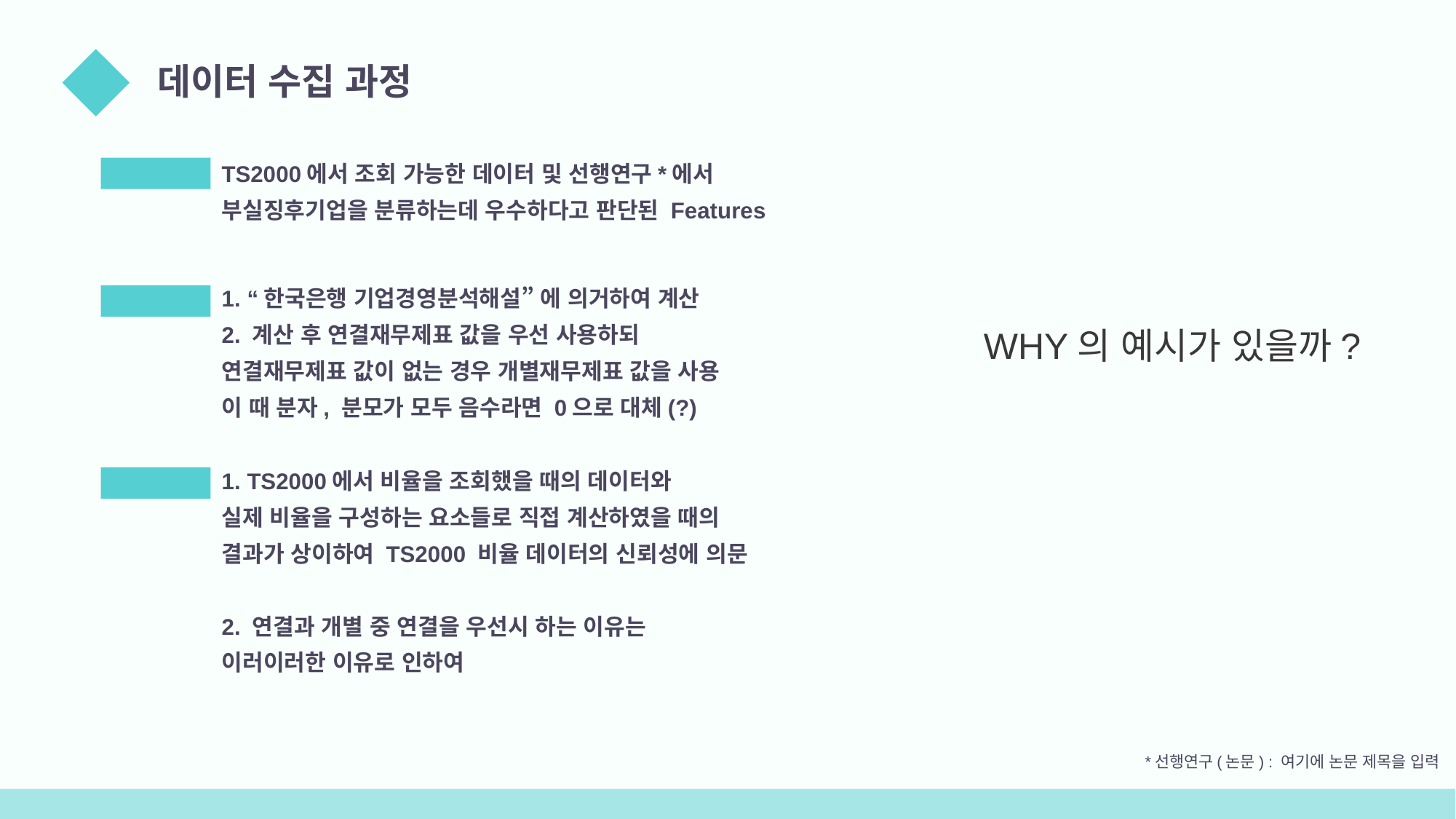

데이터 수집 과정
02
TS2000에서 조회 가능한 데이터 및 선행연구*에서
부실징후기업을 분류하는데 우수하다고 판단된 Features
WHAT
WHY의 예시가 있을까?
1. “한국은행 기업경영분석해설” 에 의거하여 계산
2. 계산 후 연결재무제표 값을 우선 사용하되
연결재무제표 값이 없는 경우 개별재무제표 값을 사용
이 때 분자, 분모가 모두 음수라면 0으로 대체(?)
HOW
1. TS2000에서 비율을 조회했을 때의 데이터와
실제 비율을 구성하는 요소들로 직접 계산하였을 때의
결과가 상이하여 TS2000 비율 데이터의 신뢰성에 의문

2. 연결과 개별 중 연결을 우선시 하는 이유는
이러이러한 이유로 인하여
WHY
*선행연구(논문) : 여기에 논문 제목을 입력